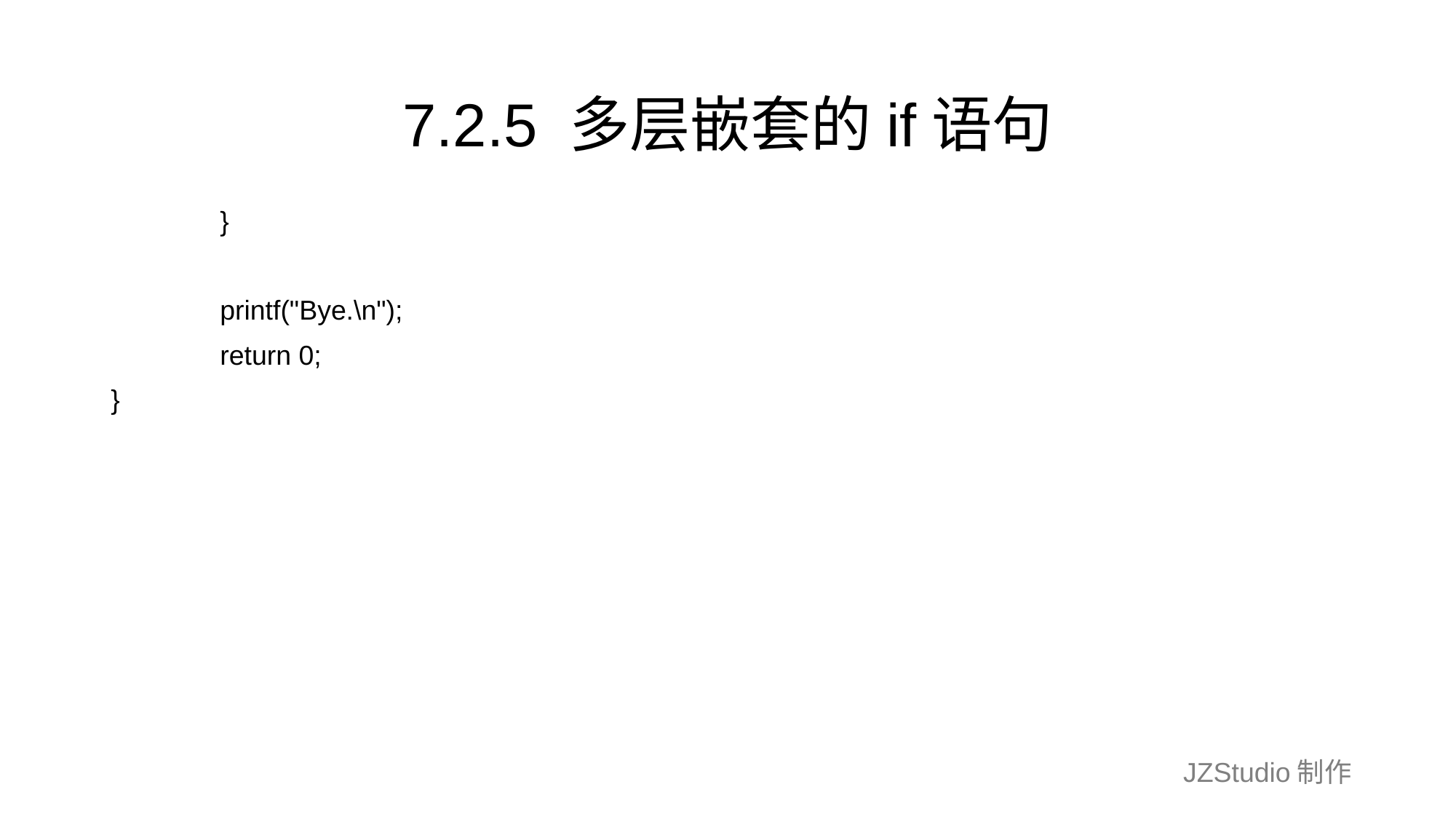

# 7.2.5 多层嵌套的if语句
	}

	printf("Bye.\n");
	return 0;
}